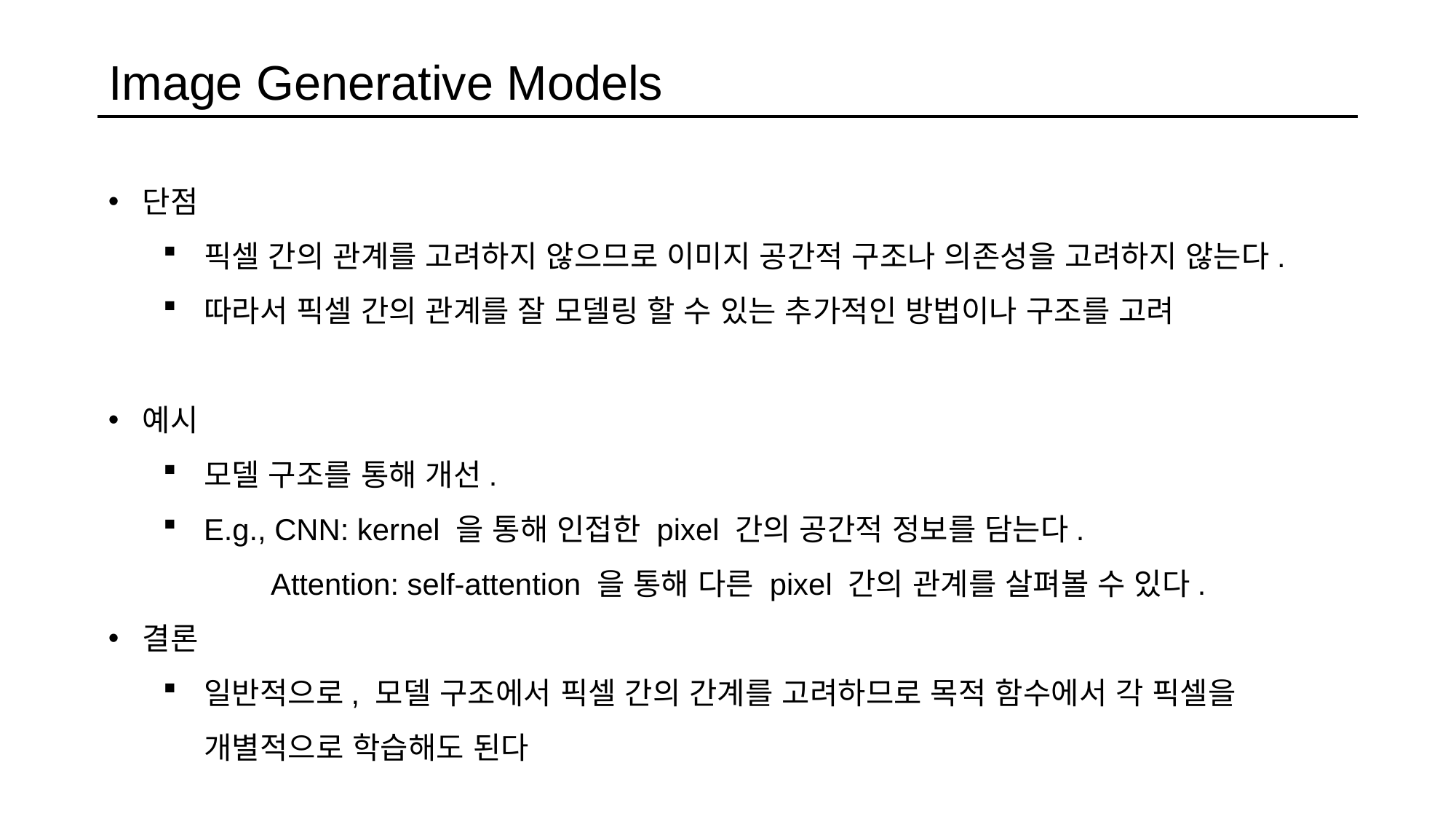

Image Generative Models
단점
픽셀 간의 관계를 고려하지 않으므로 이미지 공간적 구조나 의존성을 고려하지 않는다.
따라서 픽셀 간의 관계를 잘 모델링 할 수 있는 추가적인 방법이나 구조를 고려

예시
모델 구조를 통해 개선.
E.g., CNN: kernel 을 통해 인접한 pixel 간의 공간적 정보를 담는다.
        Attention: self-attention 을 통해 다른 pixel 간의 관계를 살펴볼 수 있다.
결론
일반적으로, 모델 구조에서 픽셀 간의 간계를 고려하므로 목적 함수에서 각 픽셀을
개별적으로 학습해도 된다